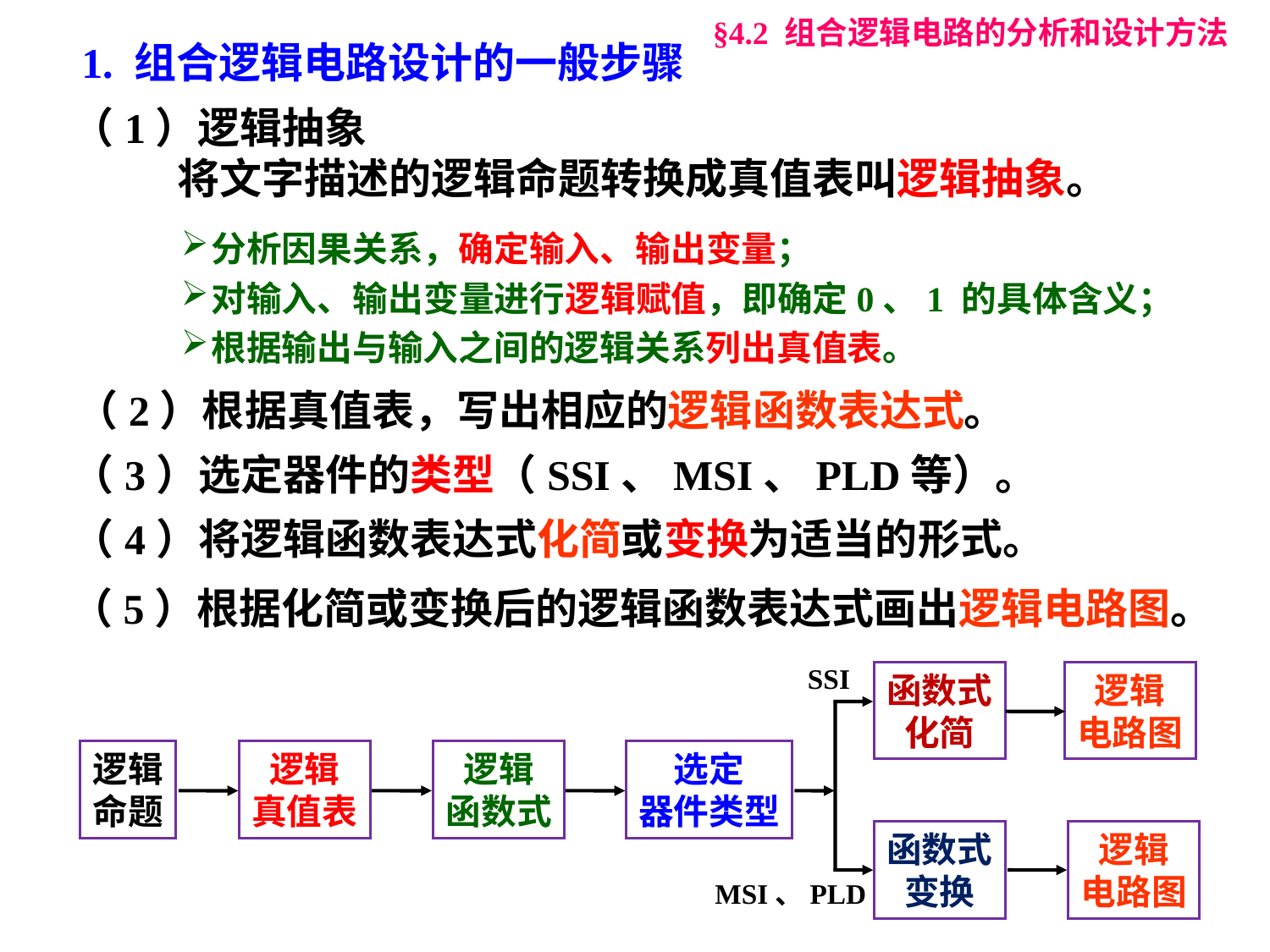

§4.2 组合逻辑电路的分析和设计方法
1. 组合逻辑电路设计的一般步骤
（1）逻辑抽象
          将文字描述的逻辑命题转换成真值表叫逻辑抽象。
分析因果关系，确定输入、输出变量；
对输入、输出变量进行逻辑赋值，即确定0、1 的具体含义；
根据输出与输入之间的逻辑关系列出真值表。
（2）根据真值表，写出相应的逻辑函数表达式。
（3）选定器件的类型（SSI、MSI、PLD等）。
（4）将逻辑函数表达式化简或变换为适当的形式。
（5）根据化简或变换后的逻辑函数表达式画出逻辑电路图。
SSI
函数式
化简
逻辑
电路图

逻辑
命题
逻辑
真值表
逻辑
函数式
选定
器件类型

函数式
变换
逻辑
电路图
MSI、PLD